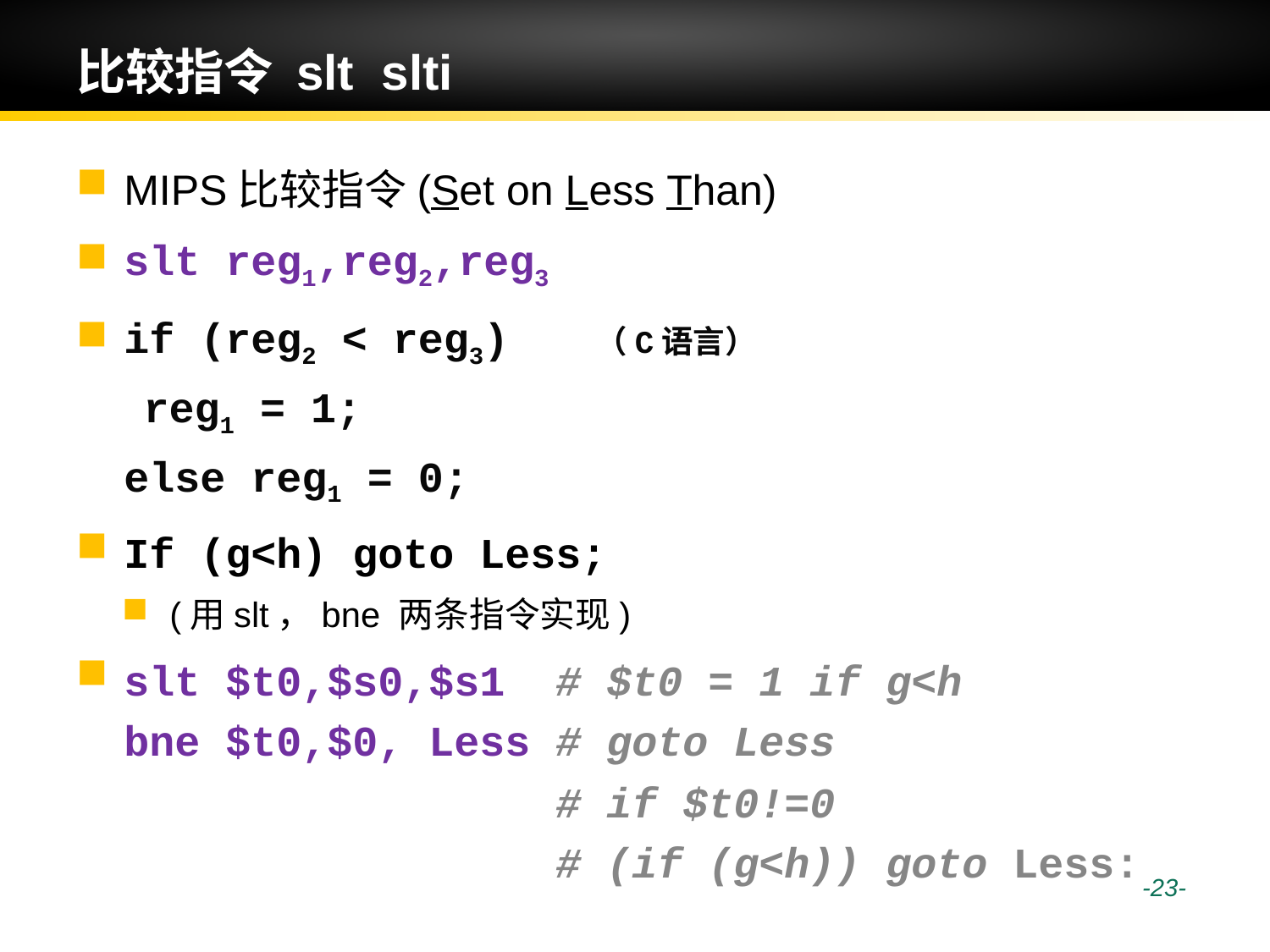

# 比较指令 slt  slti
MIPS比较指令(Set on Less Than)
slt reg1,reg2,reg3
if (reg2 < reg3)   （C语言）
 reg1 = 1;
else reg1 = 0;
If (g<h) goto Less;
(用slt，bne 两条指令实现)
slt $t0,$s0,$s1  # $t0 = 1 if g<h
bne $t0,$0, Less # goto Less
                 # if $t0!=0
                 # (if (g<h)) goto Less:

 -23-